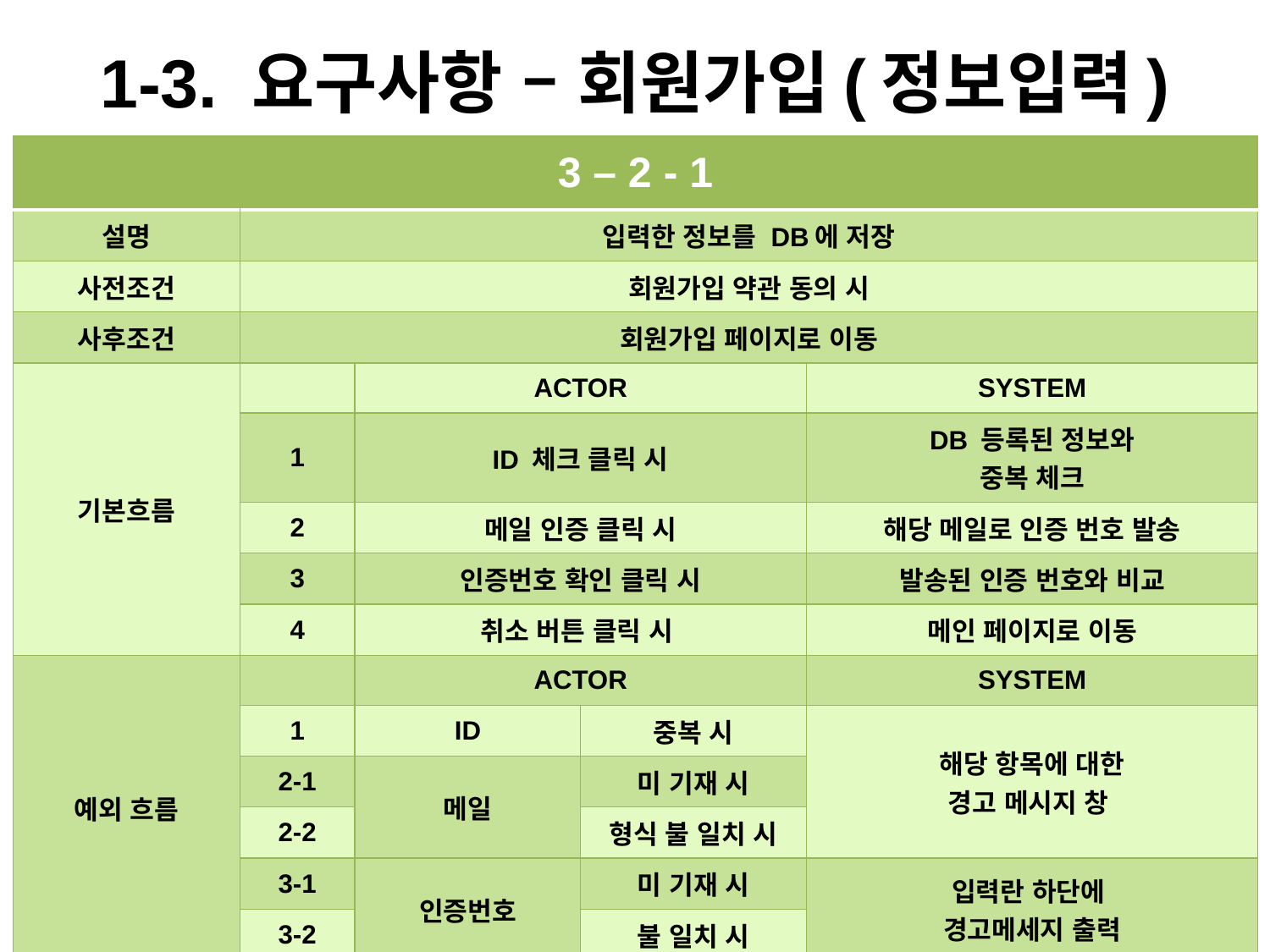

# 1-3. 요구사항 – 회원가입(정보입력)
| 3 – 2 - 1 |  |  |  |  |
| --- | --- | --- | --- | --- |
| 설명 | 입력한 정보를 DB에 저장 |  |  |  |
| 사전조건 | 회원가입 약관 동의 시 |  |  |  |
| 사후조건 | 회원가입 페이지로 이동 |  |  |  |
| 기본흐름 |  | ACTOR |  | SYSTEM |
|  | 1 | ID 체크 클릭 시 |  | DB 등록된 정보와 중복 체크 |
|  | 2 | 메일 인증 클릭 시 |  | 해당 메일로 인증 번호 발송 |
|  | 3 | 인증번호 확인 클릭 시 |  | 발송된 인증 번호와 비교 |
|  | 4 | 취소 버튼 클릭 시 |  | 메인 페이지로 이동 |
| 예외 흐름 |  | ACTOR |  | SYSTEM |
|  | 1 | ID | 중복 시 | 해당 항목에 대한 경고 메시지 창 |
|  | 2-1 | 메일 | 미 기재 시 |  |
|  | 2-2 |  | 형식 불 일치 시 |  |
|  | 3-1 | 인증번호 | 미 기재 시 | 입력란 하단에 경고메세지 출력 |
|  | 3-2 |  | 불 일치 시 |  |